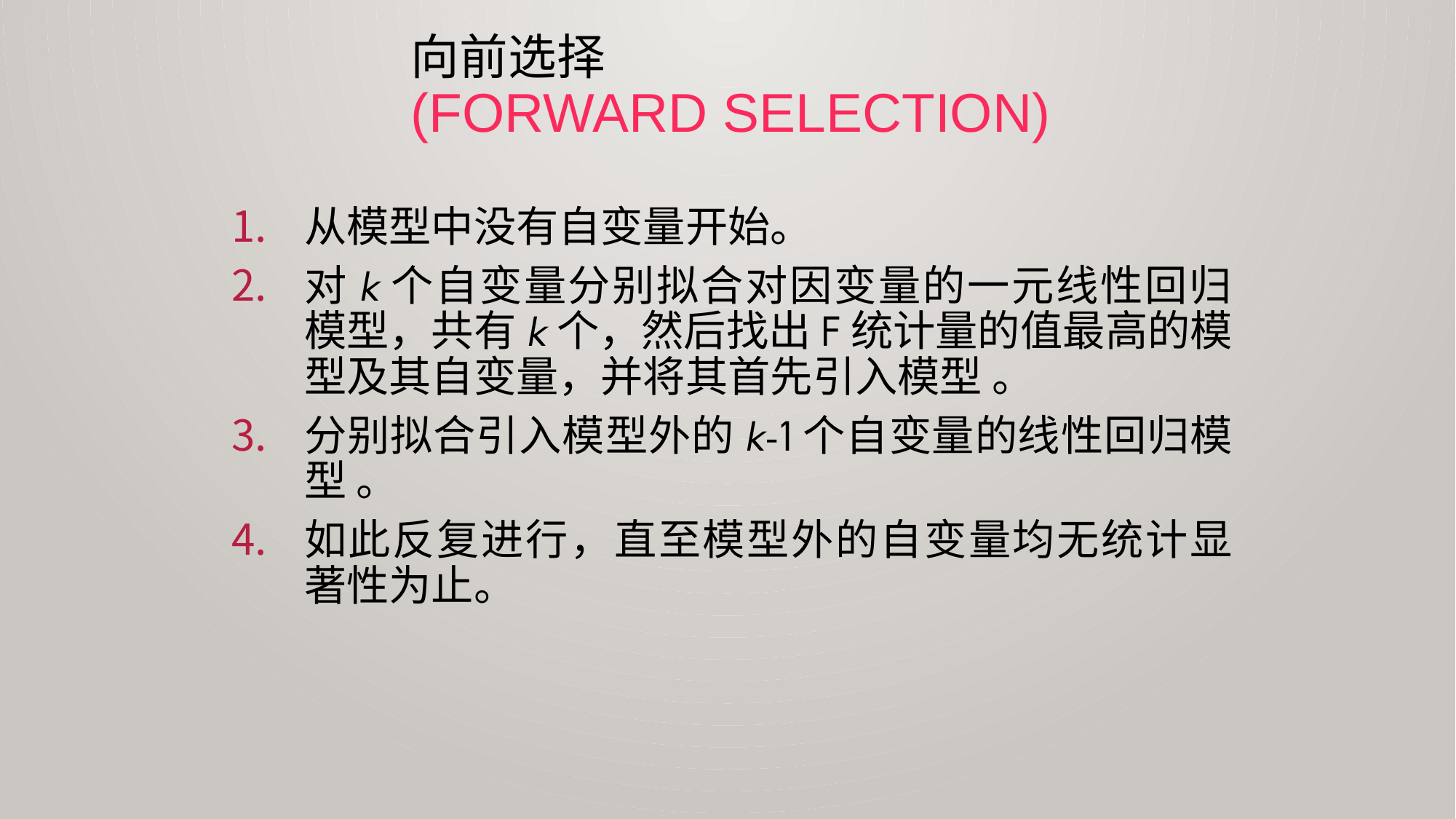

# 向前选择 (forward selection)
从模型中没有自变量开始。
对k个自变量分别拟合对因变量的一元线性回归模型，共有k个，然后找出F统计量的值最高的模型及其自变量，并将其首先引入模型 。
分别拟合引入模型外的k-1个自变量的线性回归模型 。
如此反复进行，直至模型外的自变量均无统计显著性为止。